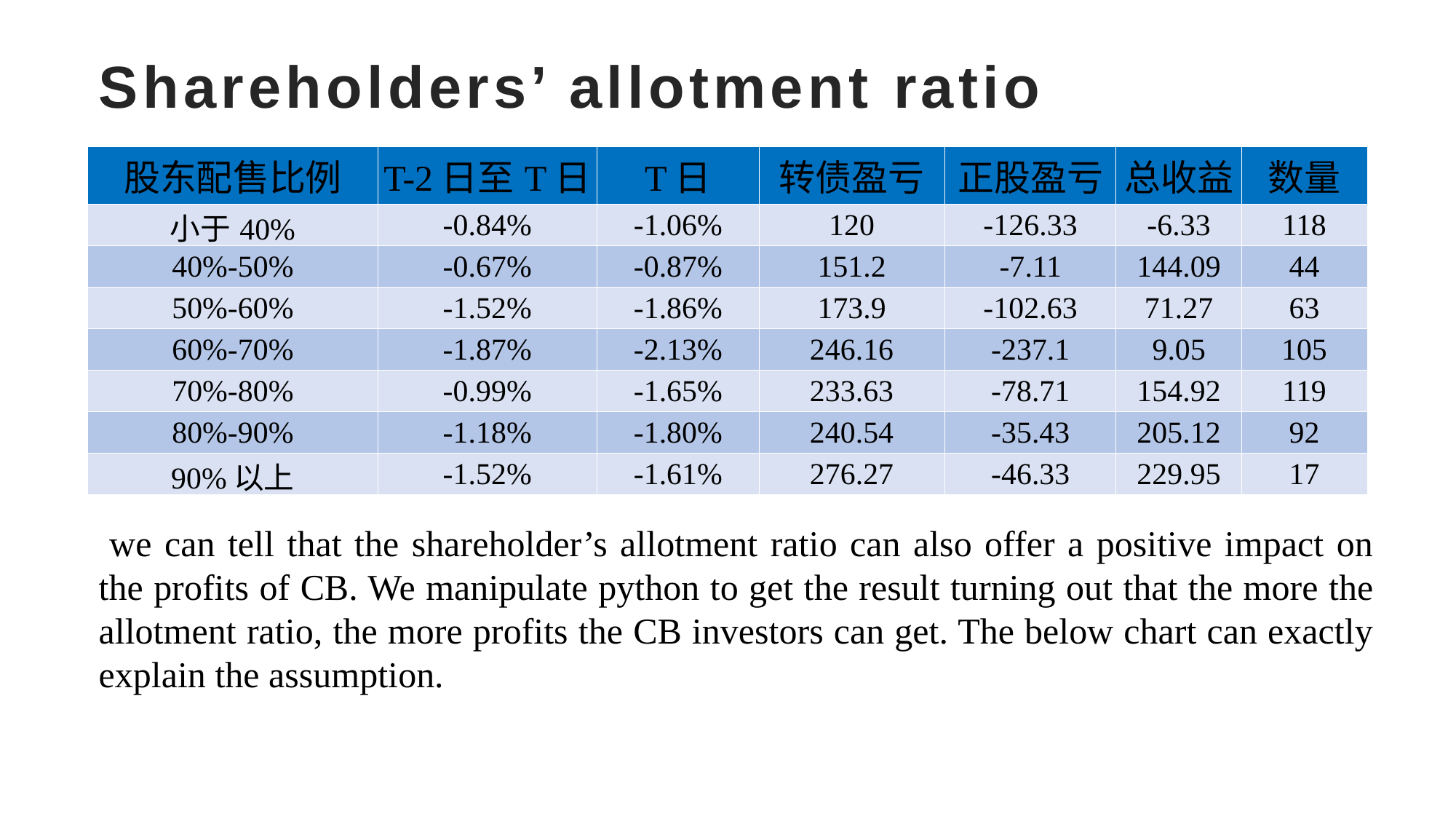

Shareholders’ allotment ratio
| 股东配售比例 | T-2日至T日 | T日 | 转债盈亏 | 正股盈亏 | 总收益 | 数量 |
| --- | --- | --- | --- | --- | --- | --- |
| 小于40% | -0.84% | -1.06% | 120 | -126.33 | -6.33 | 118 |
| 40%-50% | -0.67% | -0.87% | 151.2 | -7.11 | 144.09 | 44 |
| 50%-60% | -1.52% | -1.86% | 173.9 | -102.63 | 71.27 | 63 |
| 60%-70% | -1.87% | -2.13% | 246.16 | -237.1 | 9.05 | 105 |
| 70%-80% | -0.99% | -1.65% | 233.63 | -78.71 | 154.92 | 119 |
| 80%-90% | -1.18% | -1.80% | 240.54 | -35.43 | 205.12 | 92 |
| 90%以上 | -1.52% | -1.61% | 276.27 | -46.33 | 229.95 | 17 |
we can tell that the shareholder’s allotment ratio can also offer a positive impact on the profits of CB. We manipulate python to get the result turning out that the more the allotment ratio, the more profits the CB investors can get. The below chart can exactly explain the assumption.